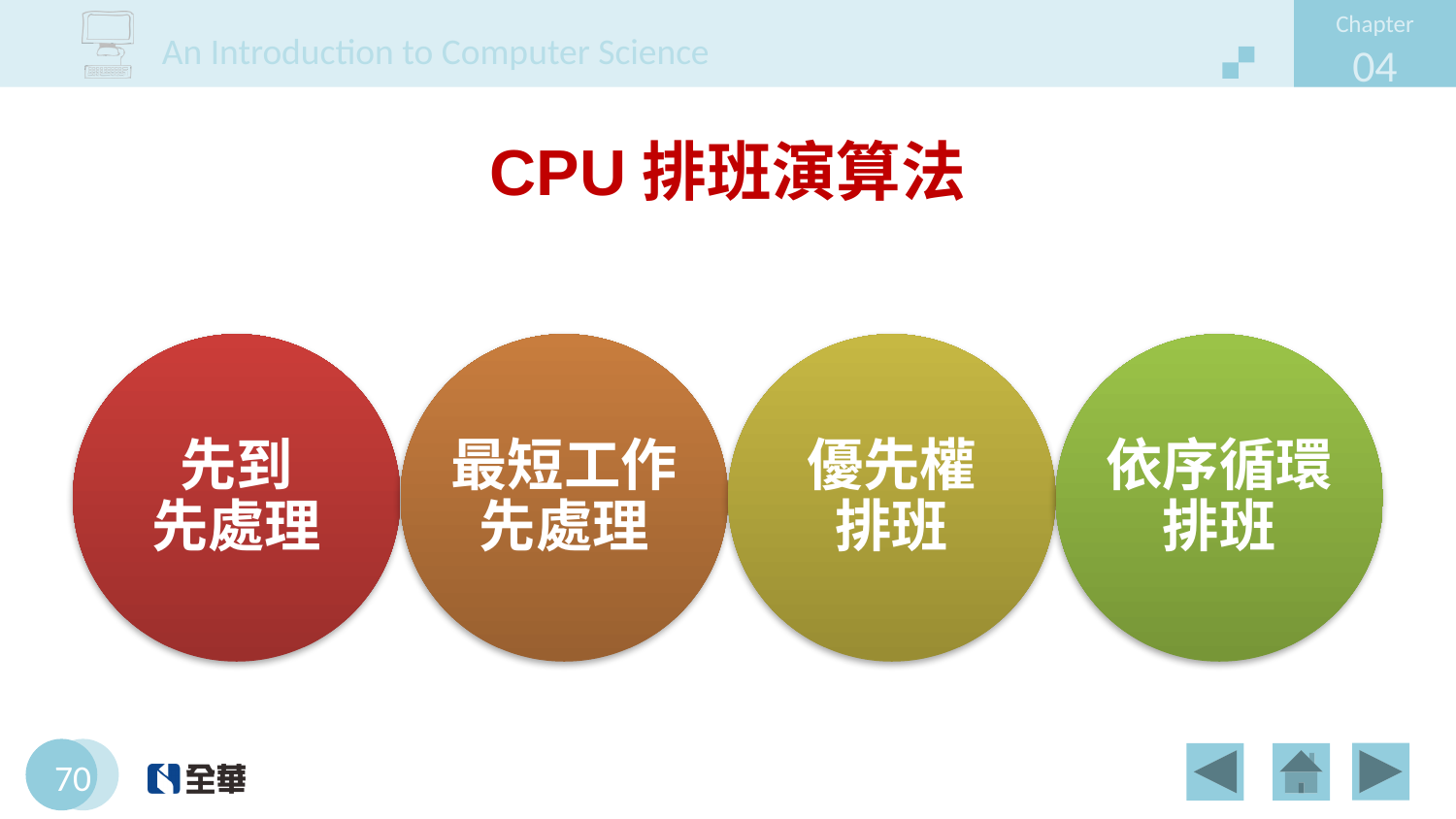

# CPU排班演算法
先到
先處理
最短工作先處理
優先權
排班
依序循環排班